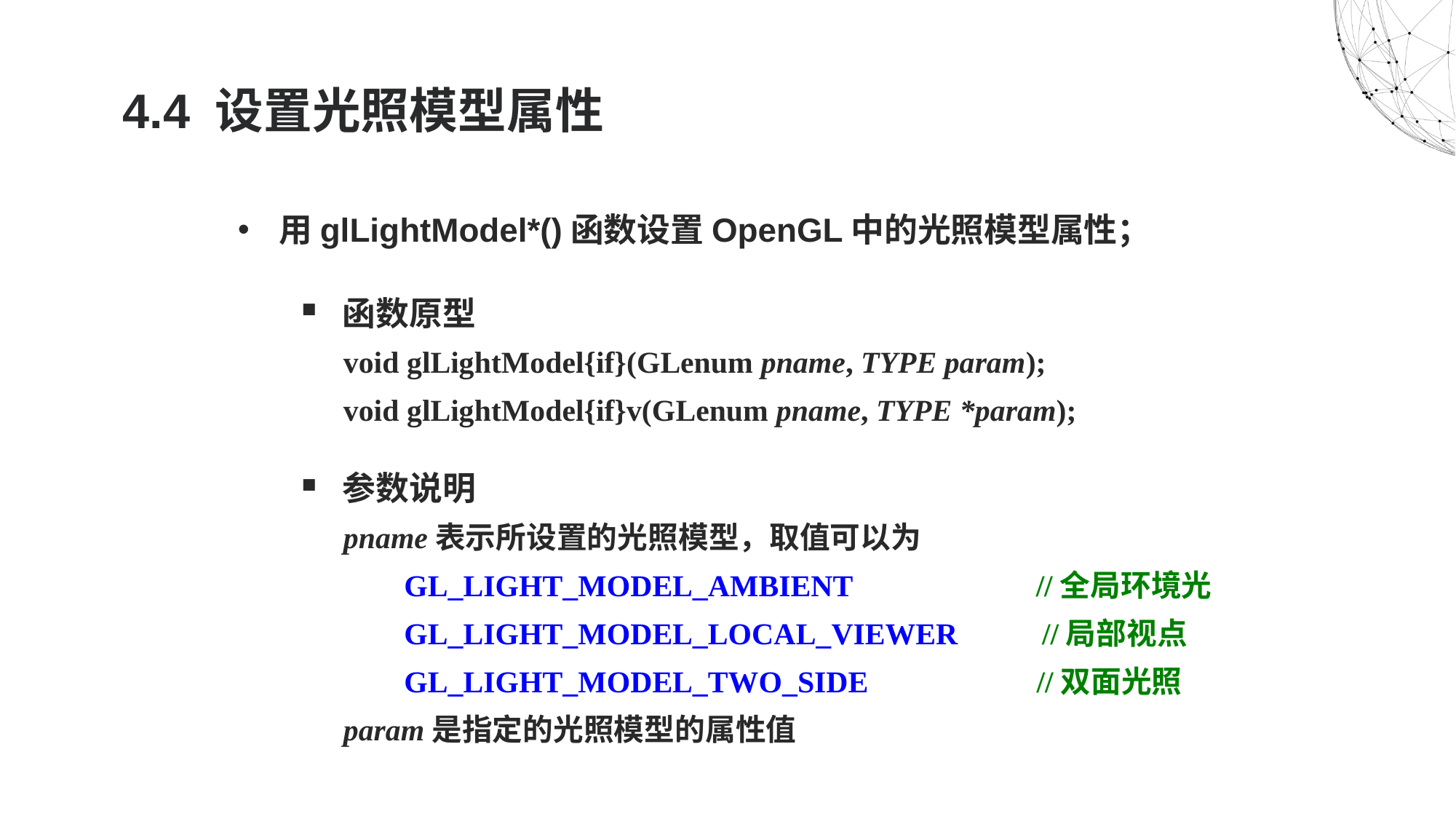

# 4.4 设置光照模型属性
用glLightModel*()函数设置OpenGL中的光照模型属性；
函数原型
void glLightModel{if}(GLenum pname, TYPE param);
void glLightModel{if}v(GLenum pname, TYPE *param);
参数说明
pname表示所设置的光照模型，取值可以为
        GL_LIGHT_MODEL_AMBIENT                        //全局环境光
        GL_LIGHT_MODEL_LOCAL_VIEWER           //局部视点
        GL_LIGHT_MODEL_TWO_SIDE                      //双面光照
param是指定的光照模型的属性值